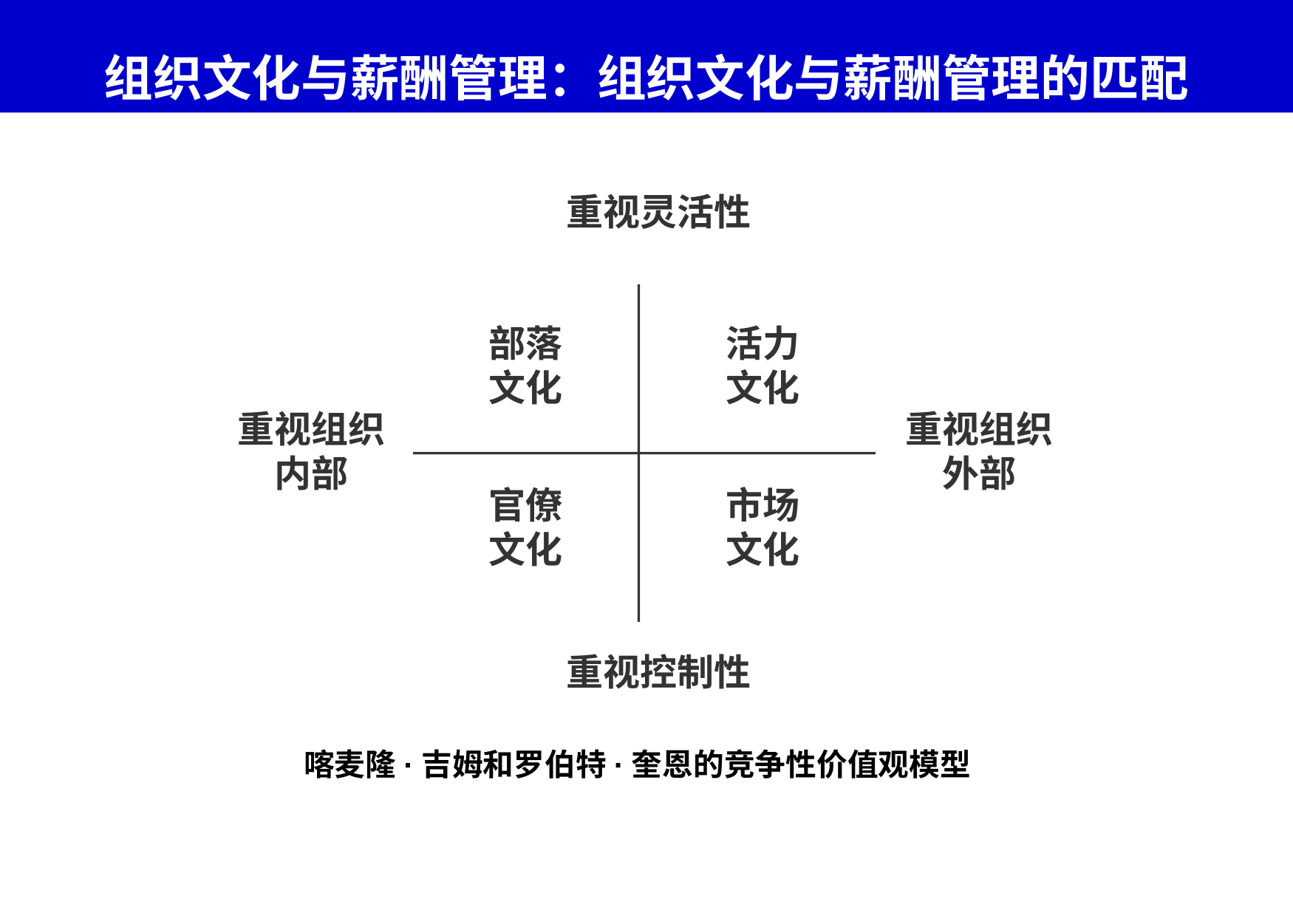

# 组织文化与薪酬管理：组织文化与薪酬管理的匹配
重视灵活性

部落
文化
活力
文化
重视组织
内部
重视组织
外部

官僚
文化
市场
文化
重视控制性

喀麦隆·吉姆和罗伯特·奎恩的竞争性价值观模型